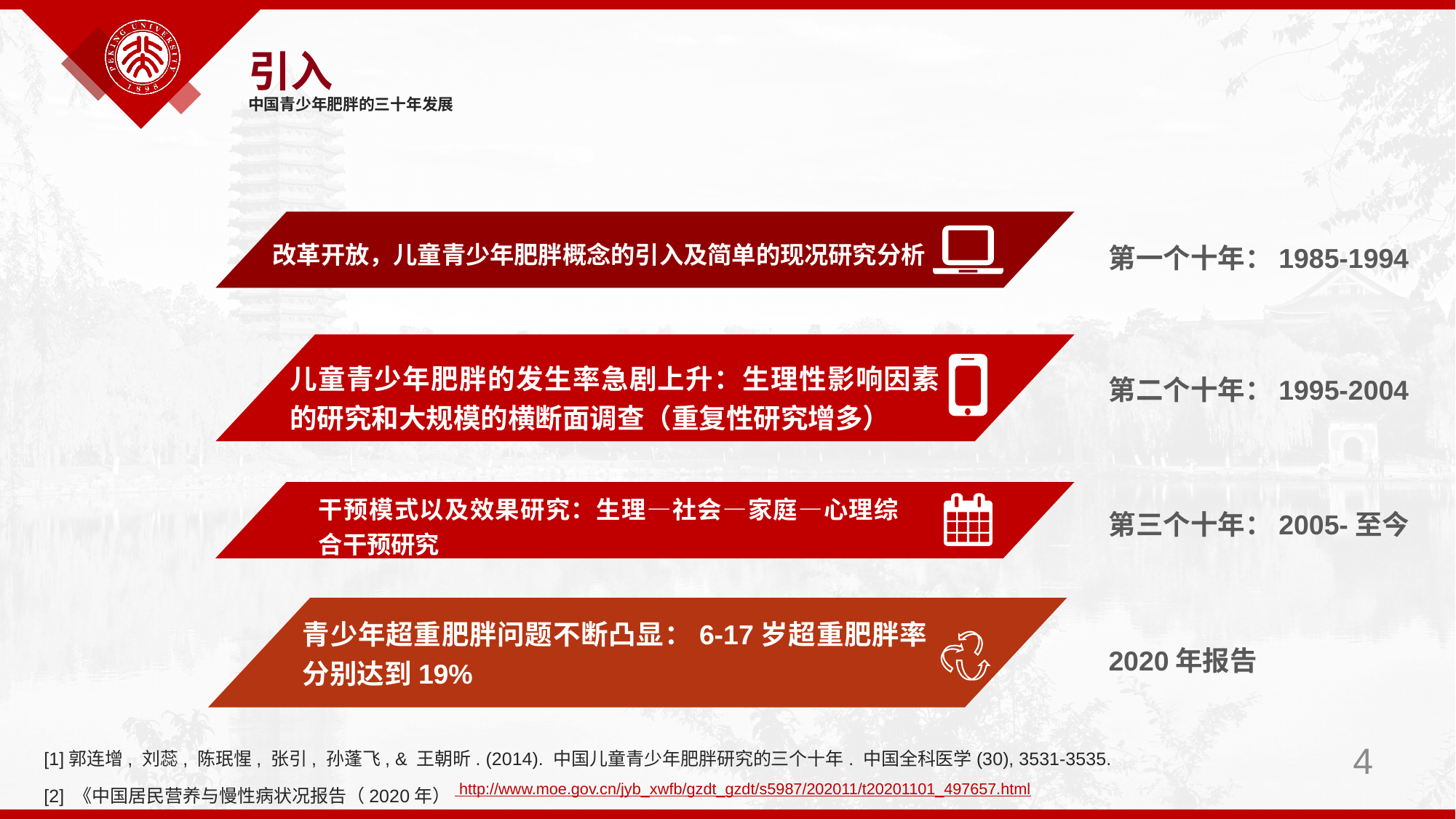

引入
中国青少年肥胖的三十年发展

改革开放，儿童青少年肥胖概念的引入及简单的现况研究分析
第一个十年：1985-1994

儿童青少年肥胖的发生率急剧上升：生理性影响因素的研究和大规模的横断面调查（重复性研究增多）
第二个十年：1995-2004

干预模式以及效果研究：生理—社会—家庭—心理综合干预研究
第三个十年：2005-至今

青少年超重肥胖问题不断凸显：6-17岁超重肥胖率分别达到19%
2020年报告
[1]郭连增, 刘蕊, 陈珉惺, 张引, 孙蓬飞, & 王朝昕. (2014). 中国儿童青少年肥胖研究的三个十年. 中国全科医学(30), 3531-3535.
[2] 《中国居民营养与慢性病状况报告（2020年） http://www.moe.gov.cn/jyb_xwfb/gzdt_gzdt/s5987/202011/t20201101_497657.html
4